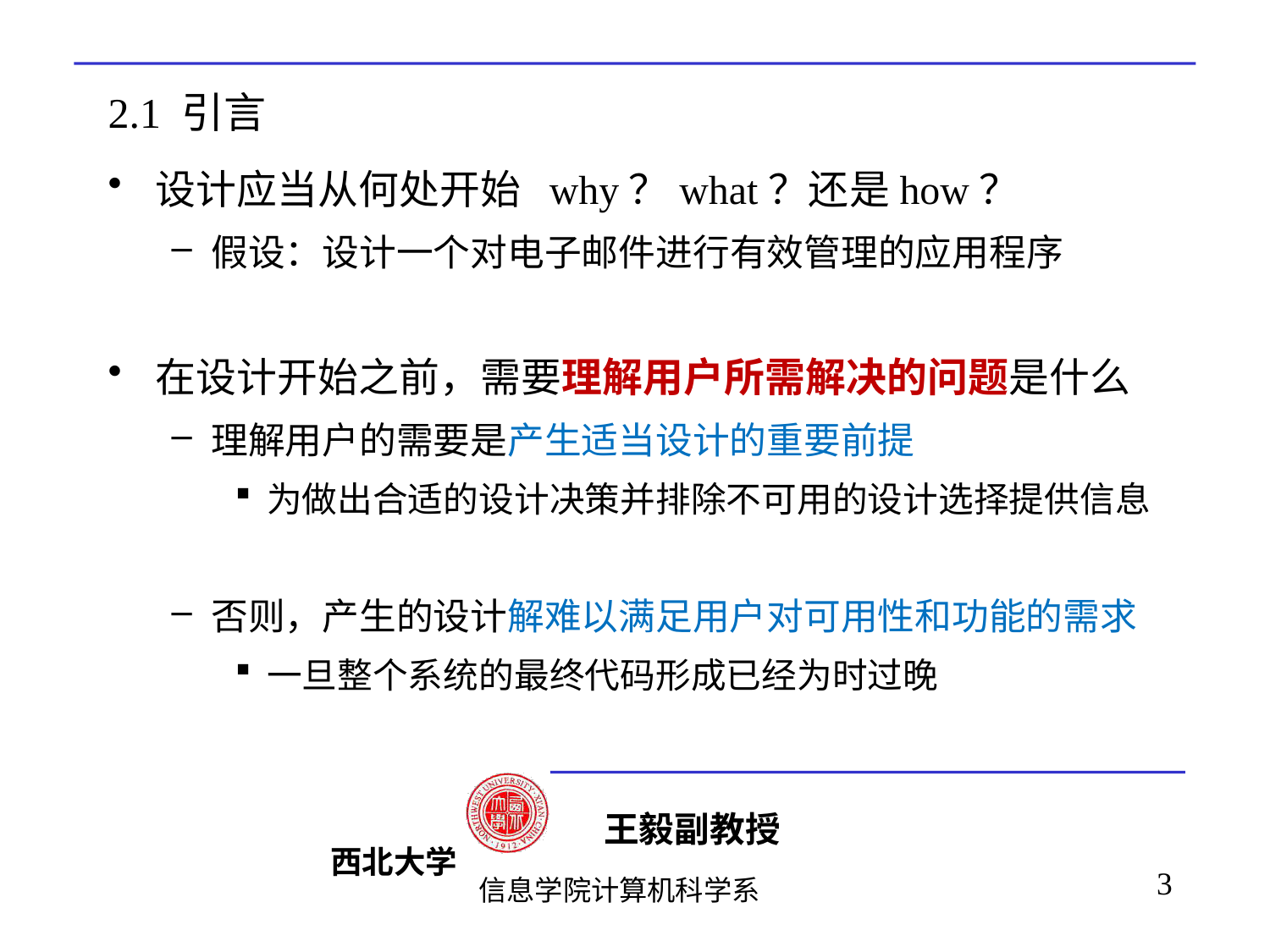

# 2.1 引言
设计应当从何处开始  why？what？还是how？
假设：设计一个对电子邮件进行有效管理的应用程序

在设计开始之前，需要理解用户所需解决的问题是什么
理解用户的需要是产生适当设计的重要前提
为做出合适的设计决策并排除不可用的设计选择提供信息

否则，产生的设计解难以满足用户对可用性和功能的需求
一旦整个系统的最终代码形成已经为时过晚
3